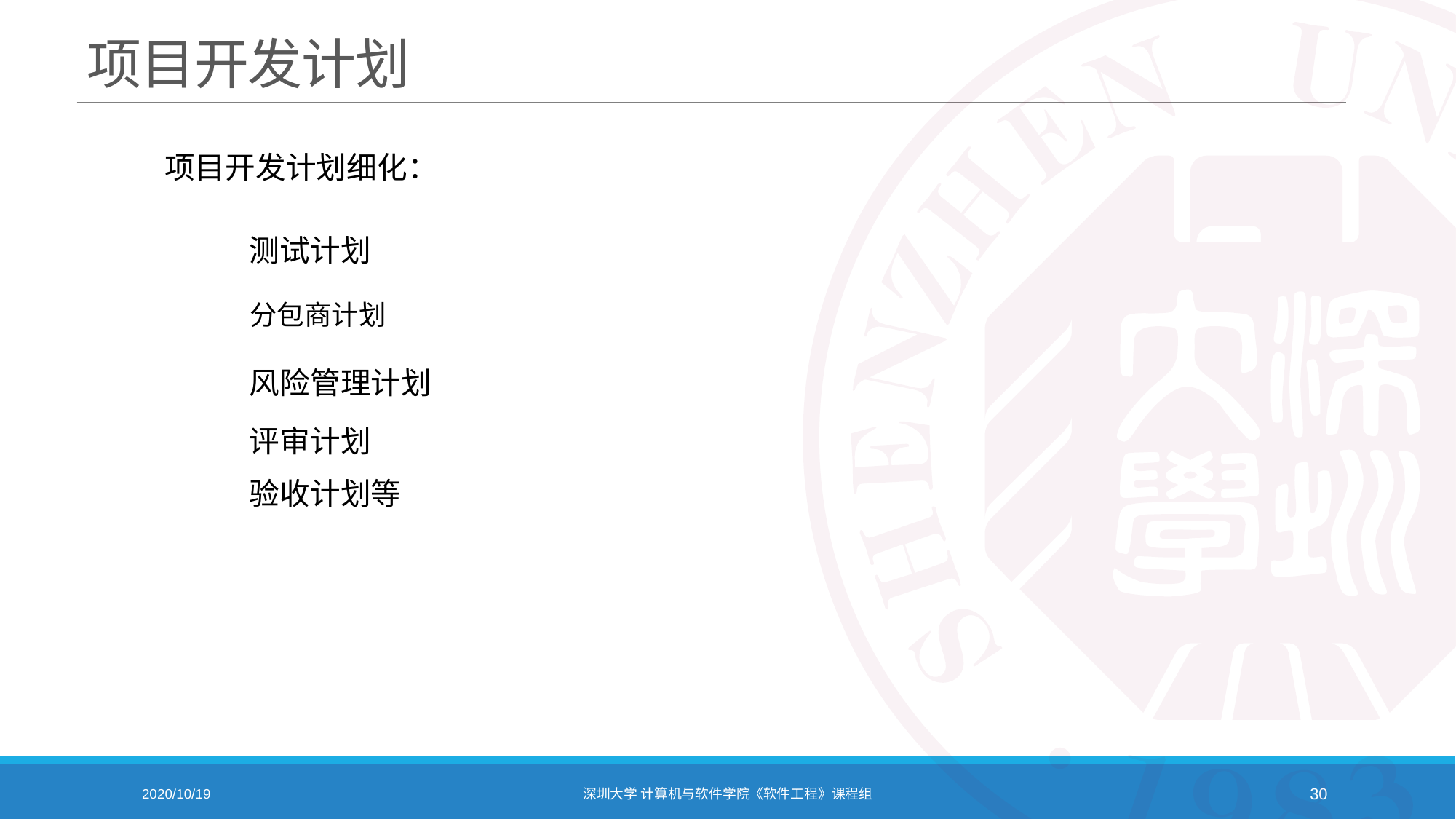

# 项目开发计划
项目开发计划细化：
测试计划
分包商计划
风险管理计划
评审计划
验收计划等
2020/10/19
深圳大学 计算机与软件学院《软件工程》课程组
30